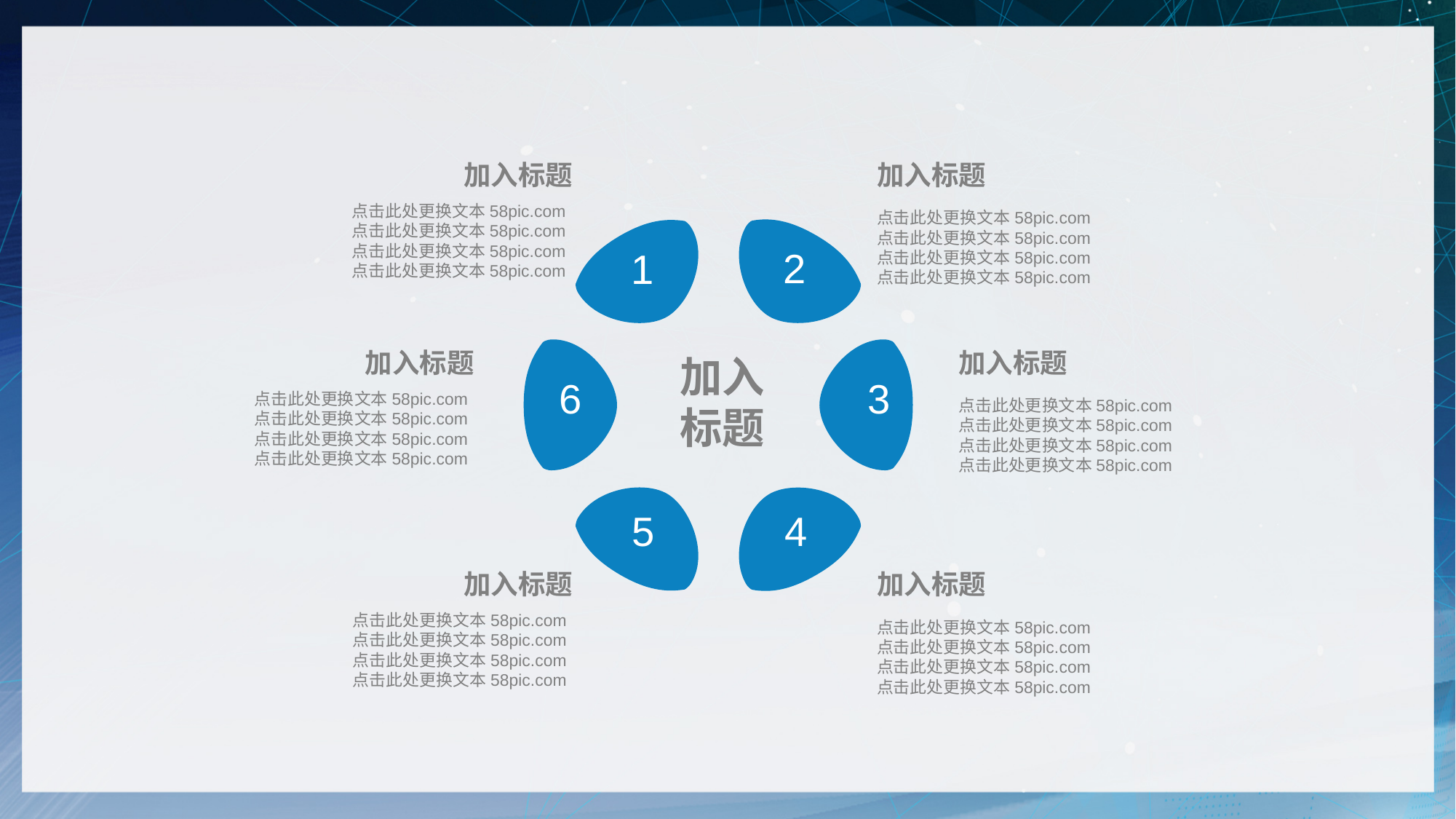

加入标题
加入标题
点击此处更换文本58pic.com
点击此处更换文本58pic.com
点击此处更换文本58pic.com
点击此处更换文本58pic.com
点击此处更换文本58pic.com
点击此处更换文本58pic.com
点击此处更换文本58pic.com
点击此处更换文本58pic.com

2

1

6

3
加入标题
加入标题
加入
标题
点击此处更换文本58pic.com
点击此处更换文本58pic.com
点击此处更换文本58pic.com
点击此处更换文本58pic.com
点击此处更换文本58pic.com
点击此处更换文本58pic.com
点击此处更换文本58pic.com
点击此处更换文本58pic.com

5

4
加入标题
加入标题
点击此处更换文本58pic.com
点击此处更换文本58pic.com
点击此处更换文本58pic.com
点击此处更换文本58pic.com
点击此处更换文本58pic.com
点击此处更换文本58pic.com
点击此处更换文本58pic.com
点击此处更换文本58pic.com